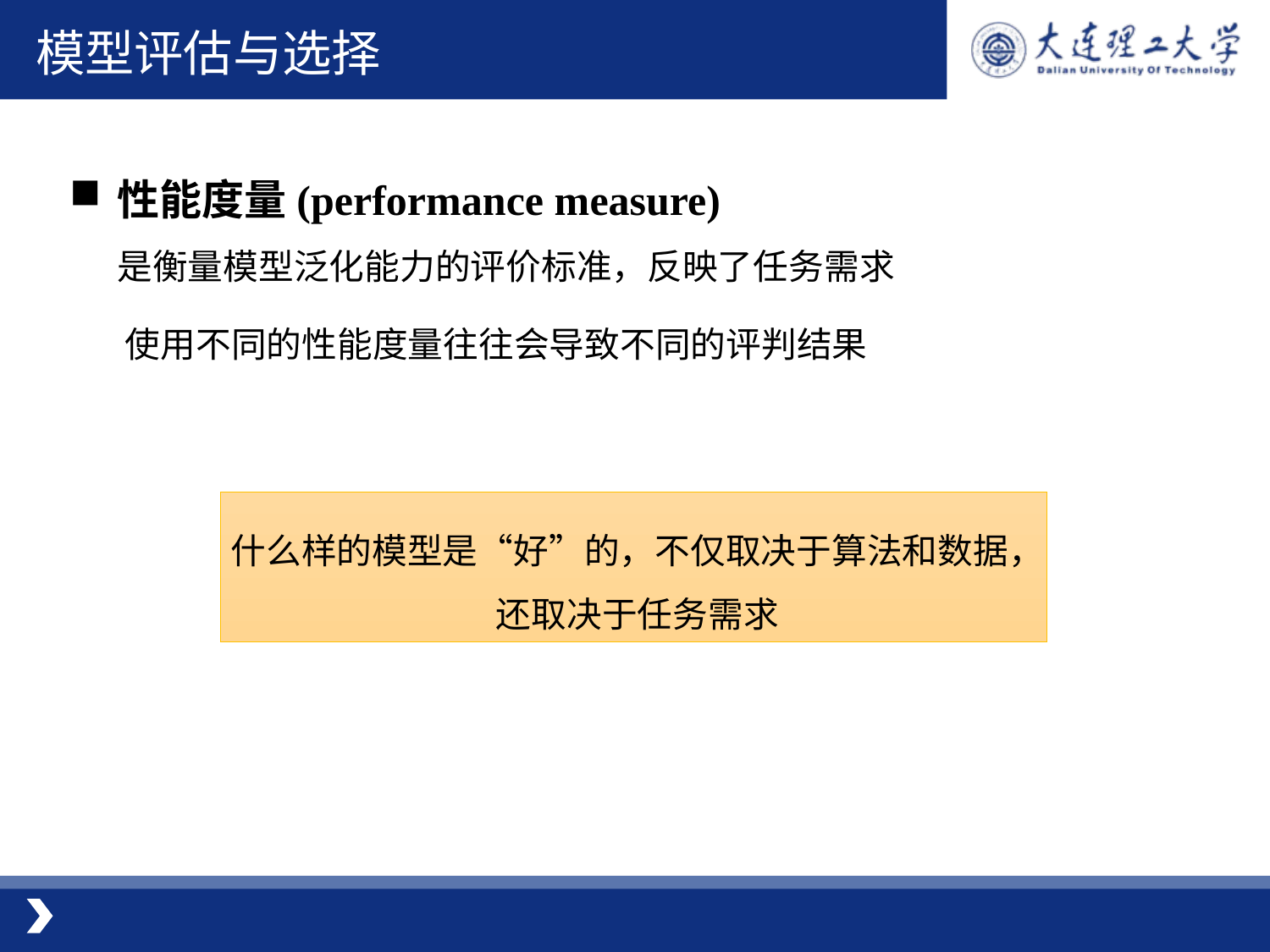

模型评估与选择
性能度量(performance measure)
     是衡量模型泛化能力的评价标准，反映了任务需求
使用不同的性能度量往往会导致不同的评判结果

什么样的模型是“好”的，不仅取决于算法和数据，
还取决于任务需求